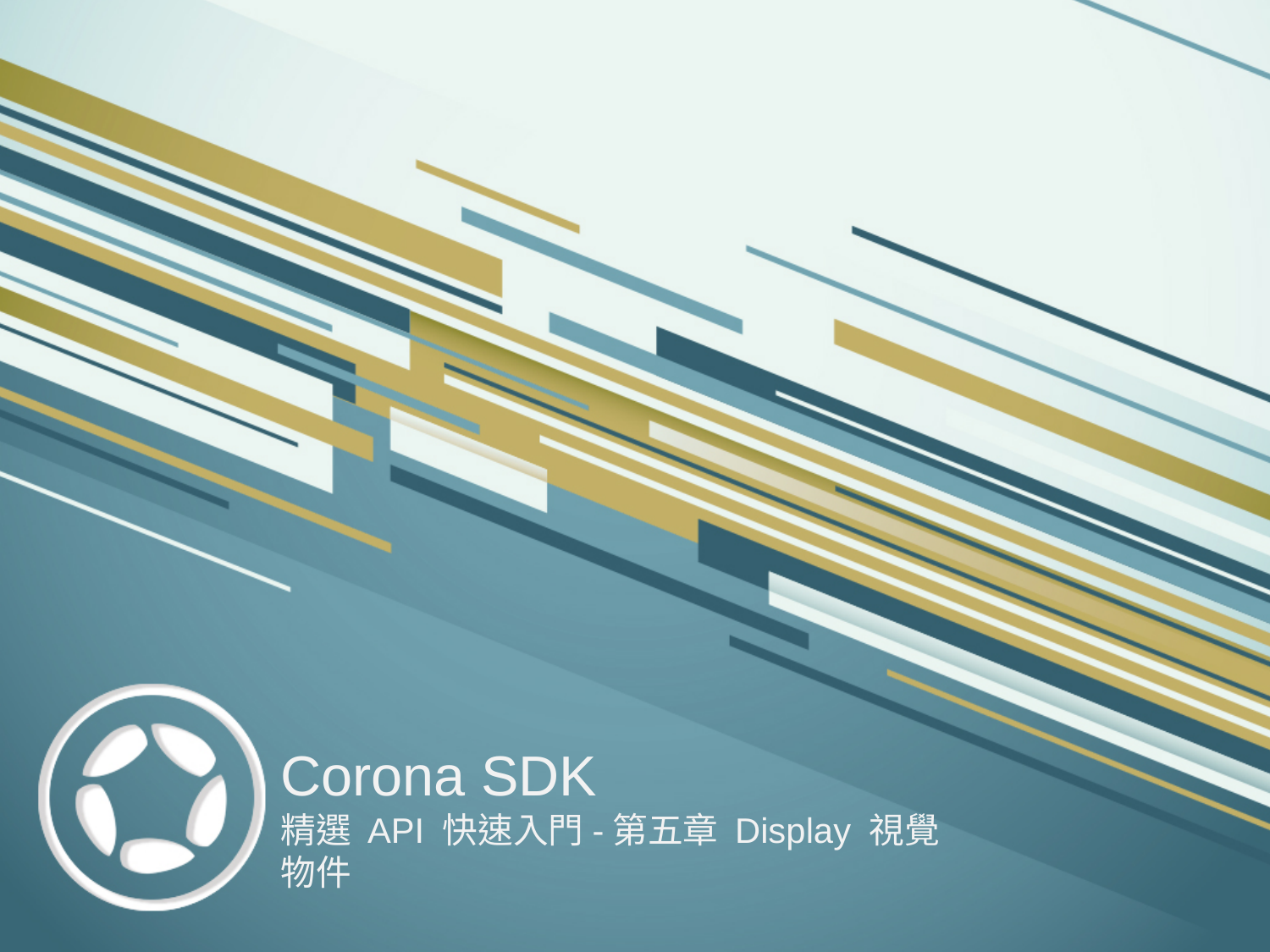

# Corona SDK 精選 API 快速入門-第五章 Display 視覺物件